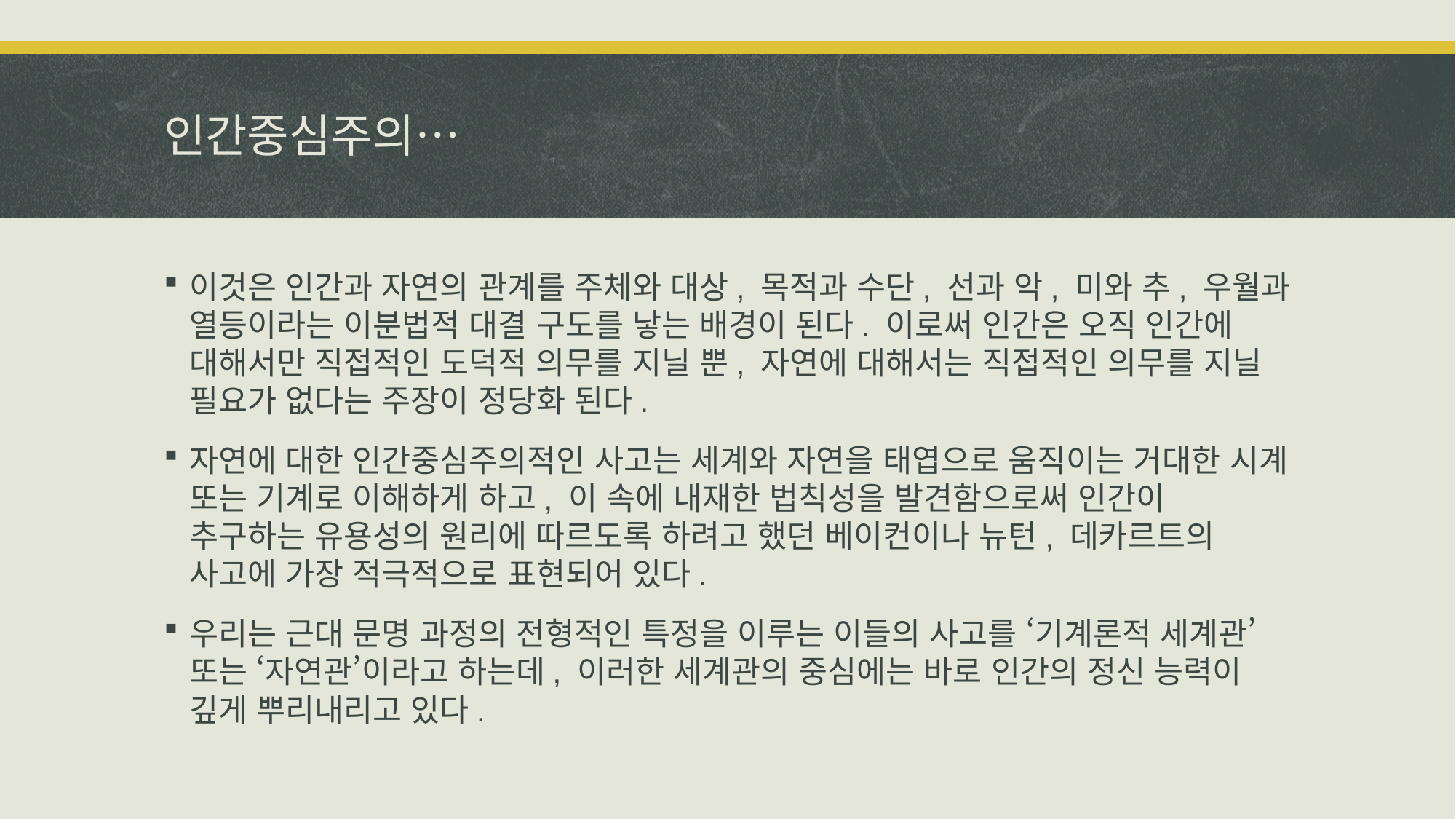

# 인간중심주의…
이것은 인간과 자연의 관계를 주체와 대상, 목적과 수단, 선과 악, 미와 추, 우월과 열등이라는 이분법적 대결 구도를 낳는 배경이 된다. 이로써 인간은 오직 인간에 대해서만 직접적인 도덕적 의무를 지닐 뿐, 자연에 대해서는 직접적인 의무를 지닐 필요가 없다는 주장이 정당화 된다.
자연에 대한 인간중심주의적인 사고는 세계와 자연을 태엽으로 움직이는 거대한 시계 또는 기계로 이해하게 하고, 이 속에 내재한 법칙성을 발견함으로써 인간이 추구하는 유용성의 원리에 따르도록 하려고 했던 베이컨이나 뉴턴, 데카르트의 사고에 가장 적극적으로 표현되어 있다.
우리는 근대 문명 과정의 전형적인 특정을 이루는 이들의 사고를 ‘기계론적 세계관’ 또는 ‘자연관’이라고 하는데, 이러한 세계관의 중심에는 바로 인간의 정신 능력이 깊게 뿌리내리고 있다.